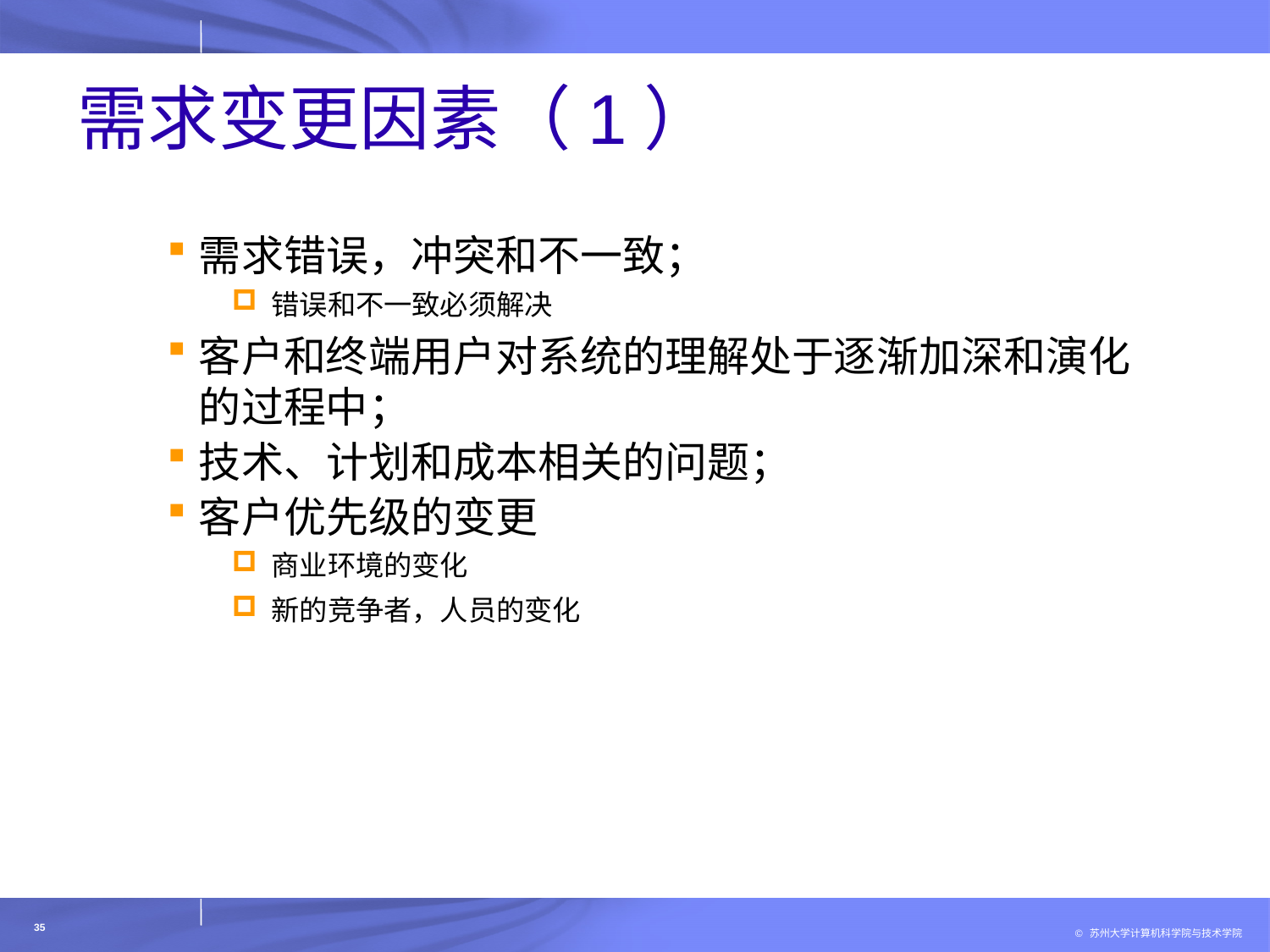

# 需求变更因素（1）
需求错误，冲突和不一致；
错误和不一致必须解决
客户和终端用户对系统的理解处于逐渐加深和演化的过程中；
技术、计划和成本相关的问题；
客户优先级的变更
商业环境的变化
新的竞争者，人员的变化
35